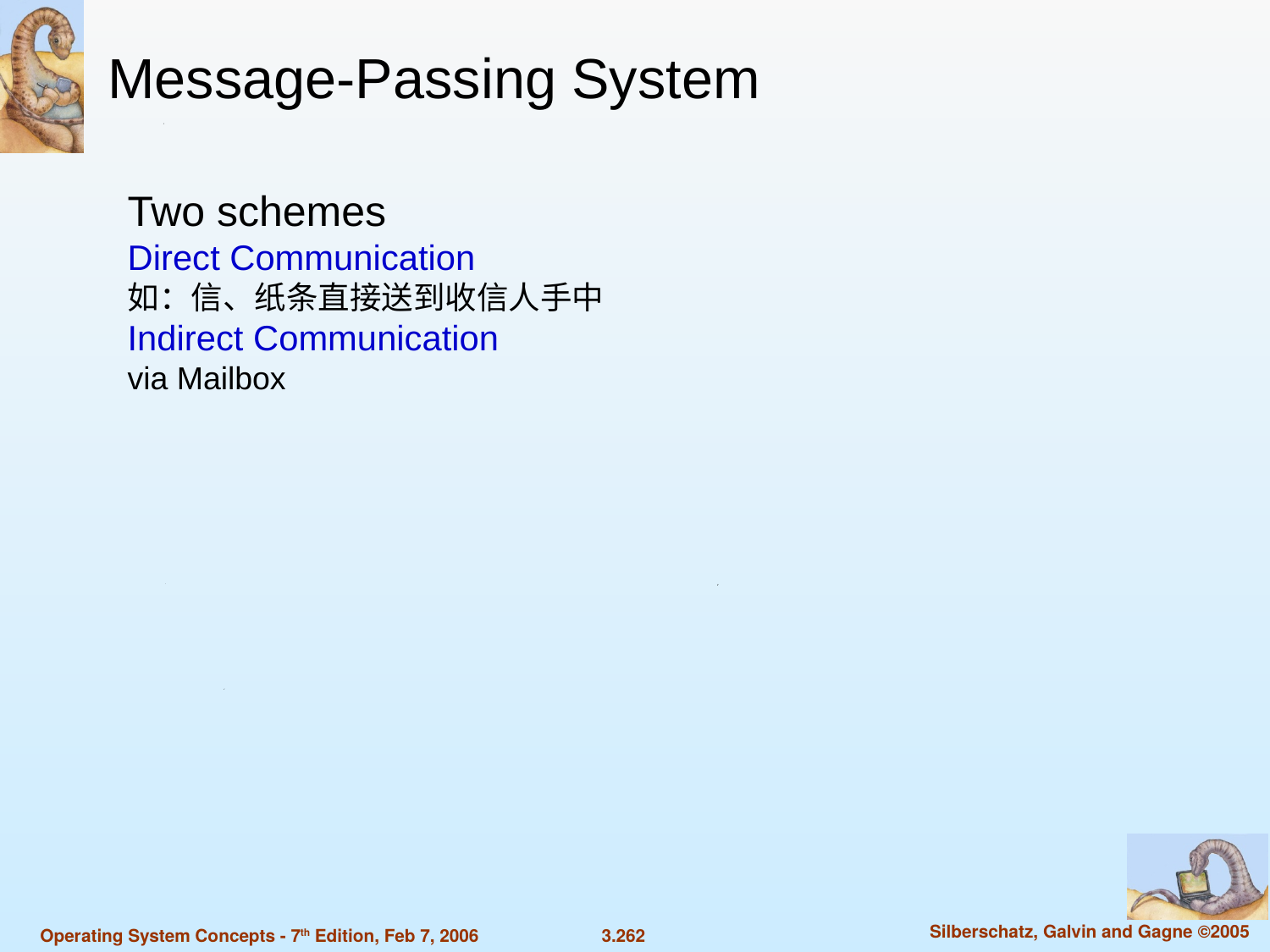

Message-Passing System
Two schemes
Direct Communication
如：信、纸条直接送到收信人手中
Indirect Communication
via Mailbox